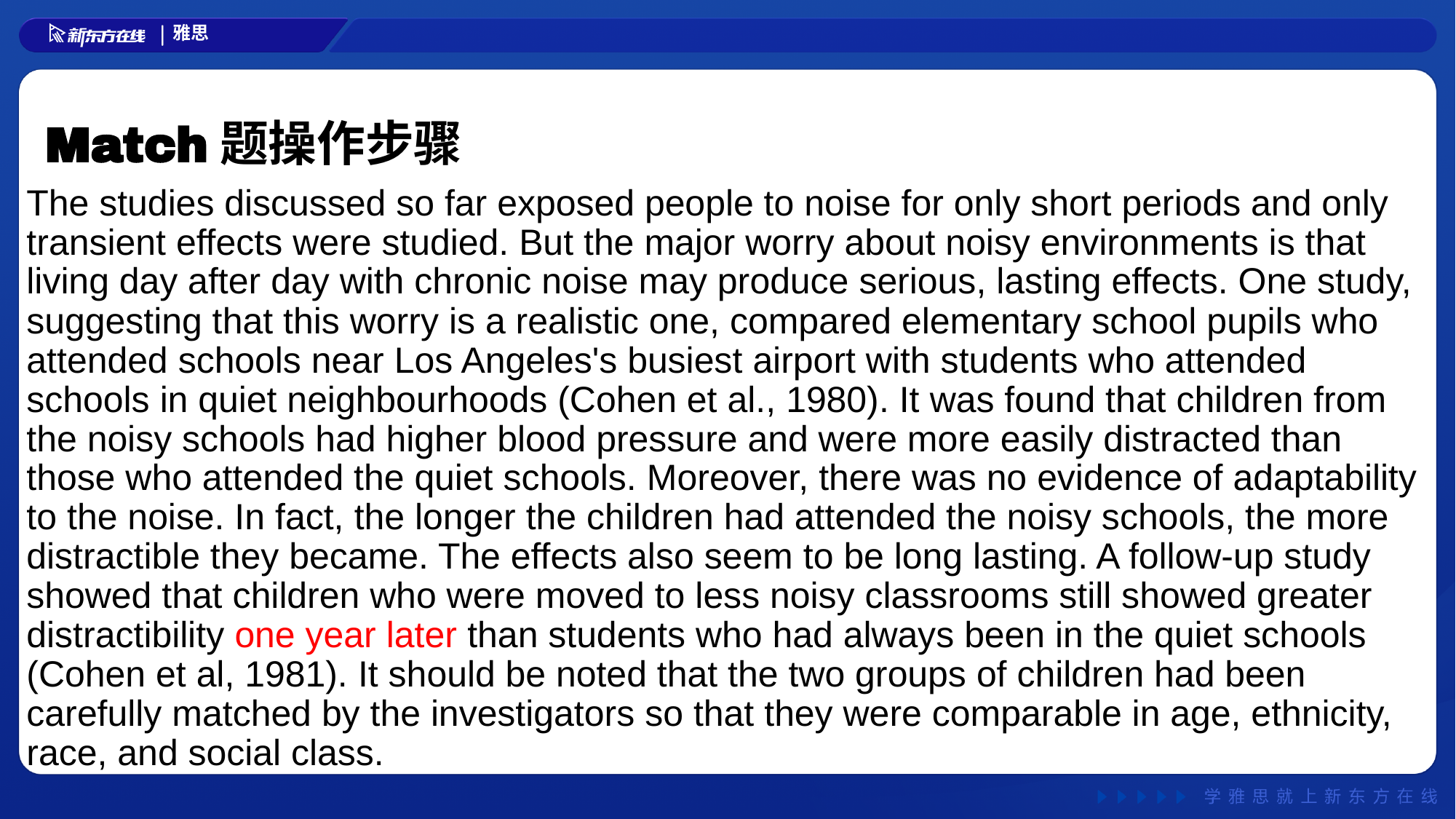

# Match题操作步骤
The studies discussed so far exposed people to noise for only short periods and only transient effects were studied. But the major worry about noisy environments is that living day after day with chronic noise may produce serious, lasting effects. One study, suggesting that this worry is a realistic one, compared elementary school pupils who attended schools near Los Angeles's busiest airport with students who attended schools in quiet neighbourhoods (Cohen et al., 1980). It was found that children from the noisy schools had higher blood pressure and were more easily distracted than those who attended the quiet schools. Moreover, there was no evidence of adaptability to the noise. In fact, the longer the children had attended the noisy schools, the more distractible they became. The effects also seem to be long lasting. A follow-up study showed that children who were moved to less noisy classrooms still showed greater distractibility one year later than students who had always been in the quiet schools (Cohen et al, 1981). It should be noted that the two groups of children had been carefully matched by the investigators so that they were comparable in age, ethnicity, race, and social class.